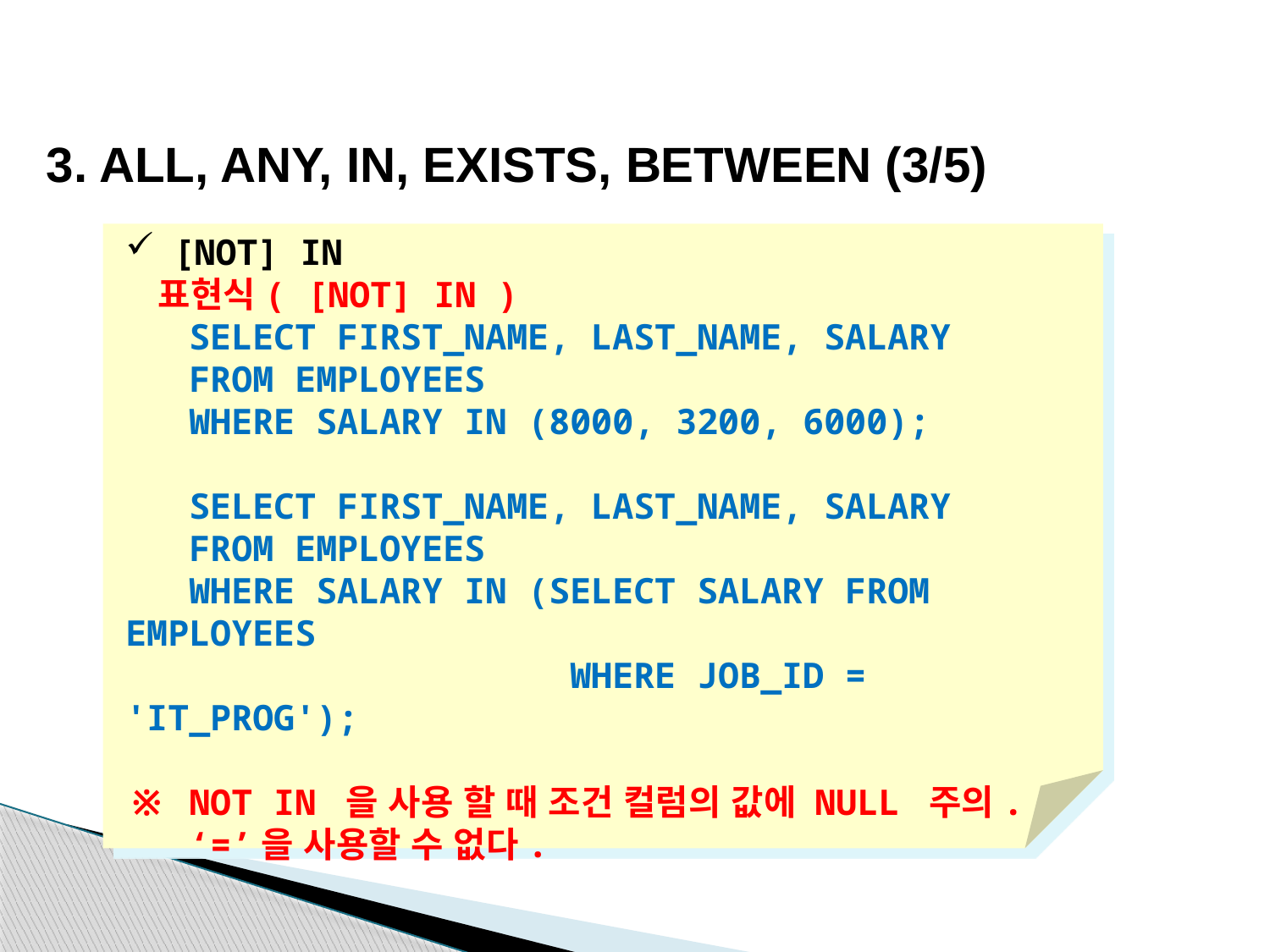

3. ALL, ANY, IN, EXISTS, BETWEEN (3/5)
[NOT] IN
   표현식( [NOT] IN )
   SELECT FIRST_NAME, LAST_NAME, SALARY
   FROM EMPLOYEES
   WHERE SALARY IN (8000, 3200, 6000);

   SELECT FIRST_NAME, LAST_NAME, SALARY
   FROM EMPLOYEES
   WHERE SALARY IN (SELECT SALARY FROM EMPLOYEES
                     WHERE JOB_ID = 'IT_PROG');

※ NOT IN 을 사용 할 때 조건 컬럼의 값에 NULL 주의.
   ‘=’을 사용할 수 없다.